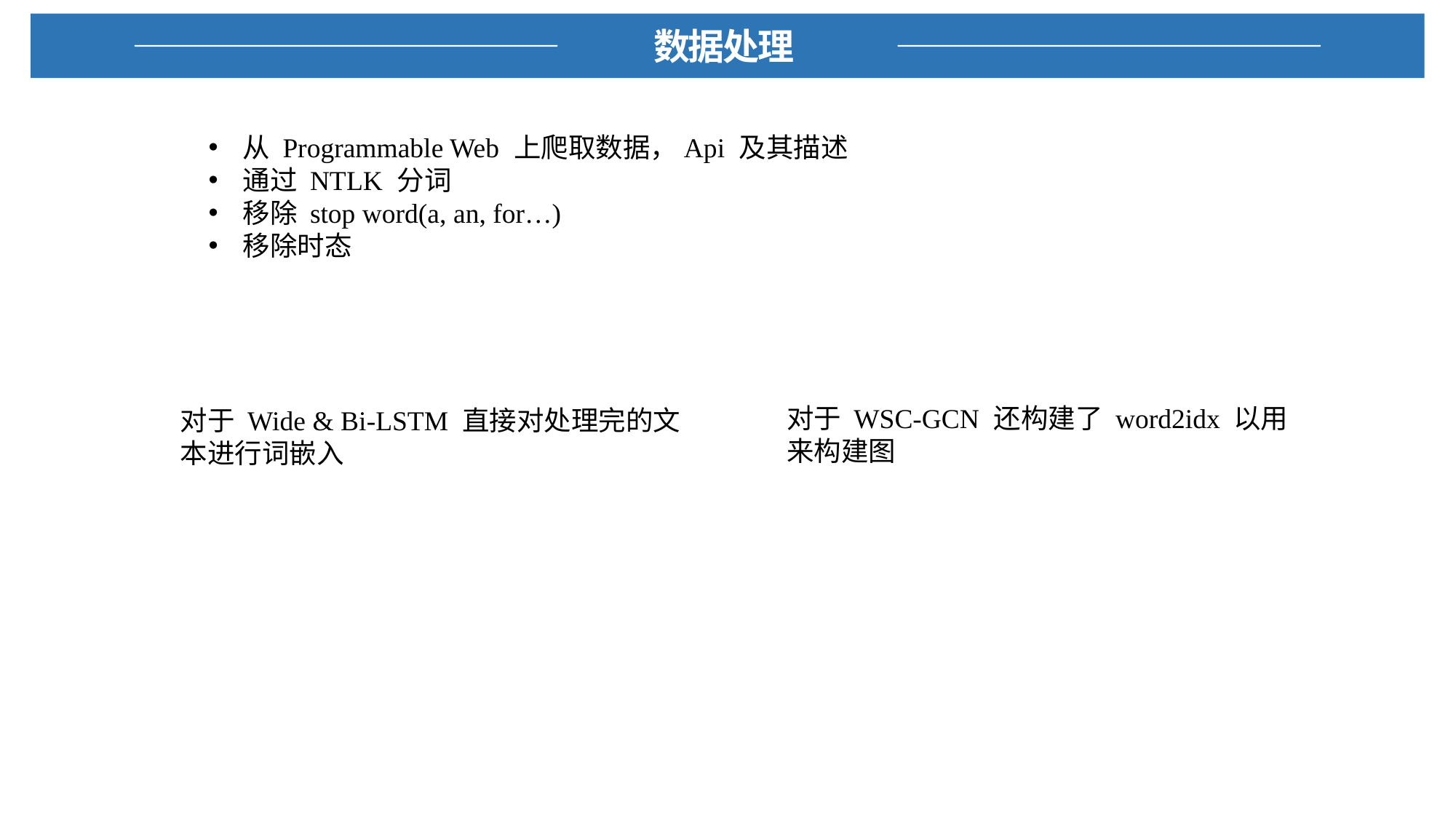

数据处理

从 Programmable Web 上爬取数据，Api 及其描述
通过 NTLK 分词
移除 stop word(a, an, for…)
移除时态

对于 WSC-GCN 还构建了 word2idx 以用来构建图
对于 Wide & Bi-LSTM 直接对处理完的文本进行词嵌入